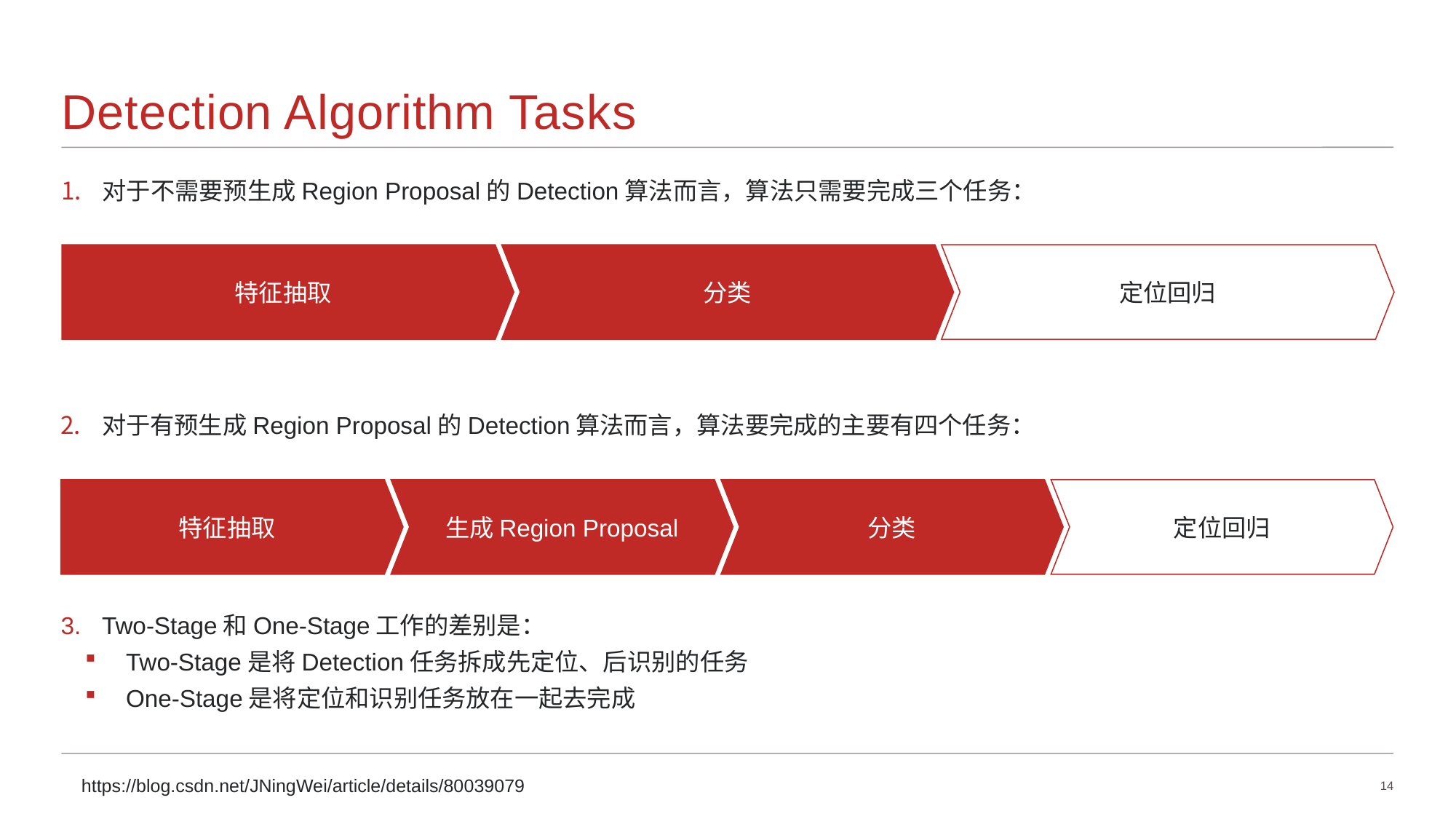

# Detection Algorithm Tasks
对于不需要预生成Region Proposal的Detection算法而言，算法只需要完成三个任务：
特征抽取
分类
定位回归
对于有预生成Region Proposal的Detection算法而言，算法要完成的主要有四个任务：
特征抽取
生成Region Proposal
分类
定位回归
Two-Stage和One-Stage工作的差别是：
Two-Stage是将Detection任务拆成先定位、后识别的任务
One-Stage是将定位和识别任务放在一起去完成
https://blog.csdn.net/JNingWei/article/details/80039079